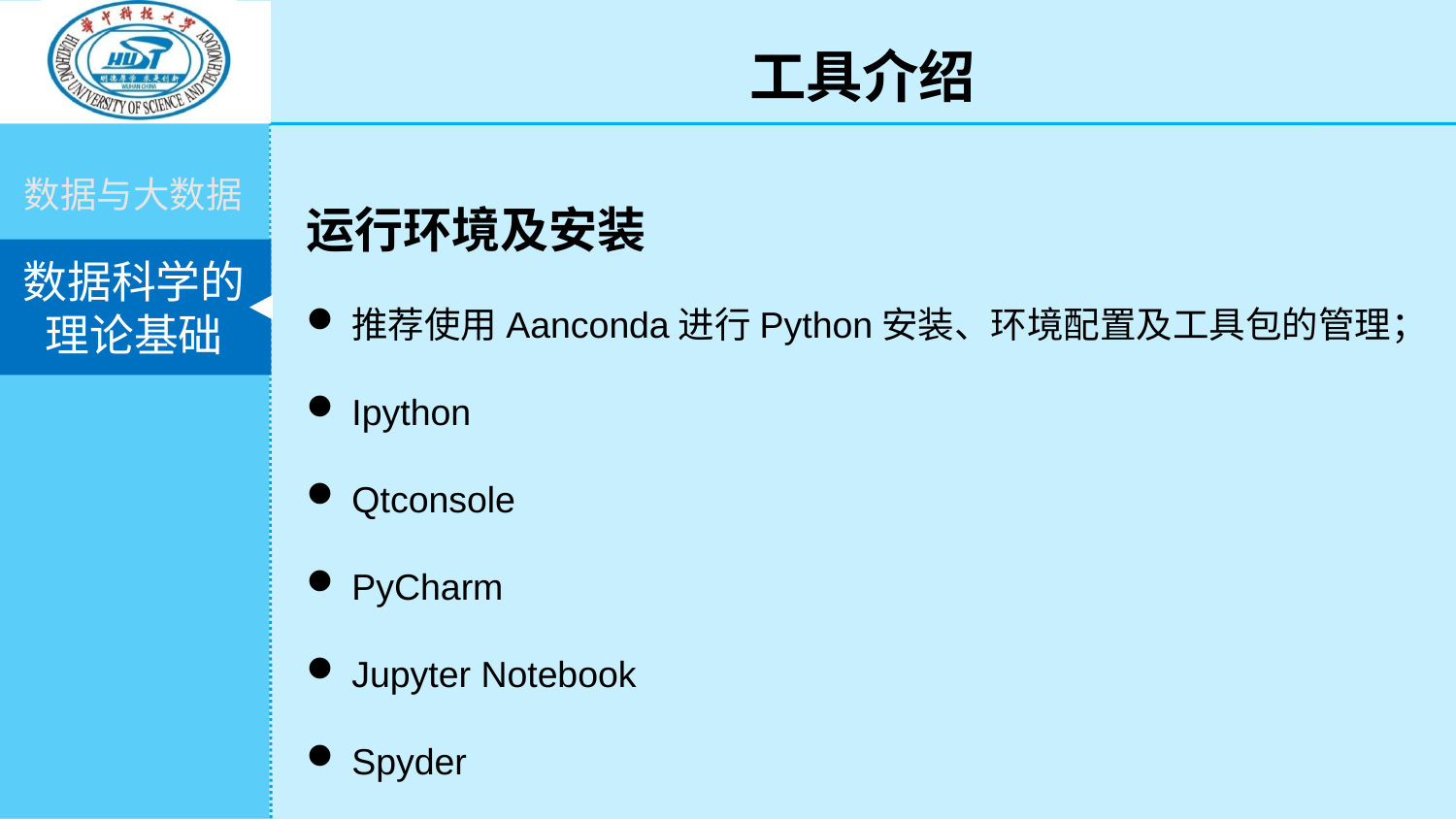

工具介绍
运行环境及安装
推荐使用Aanconda进行Python安装、环境配置及工具包的管理；
Ipython
Qtconsole
PyCharm
Jupyter Notebook
Spyder